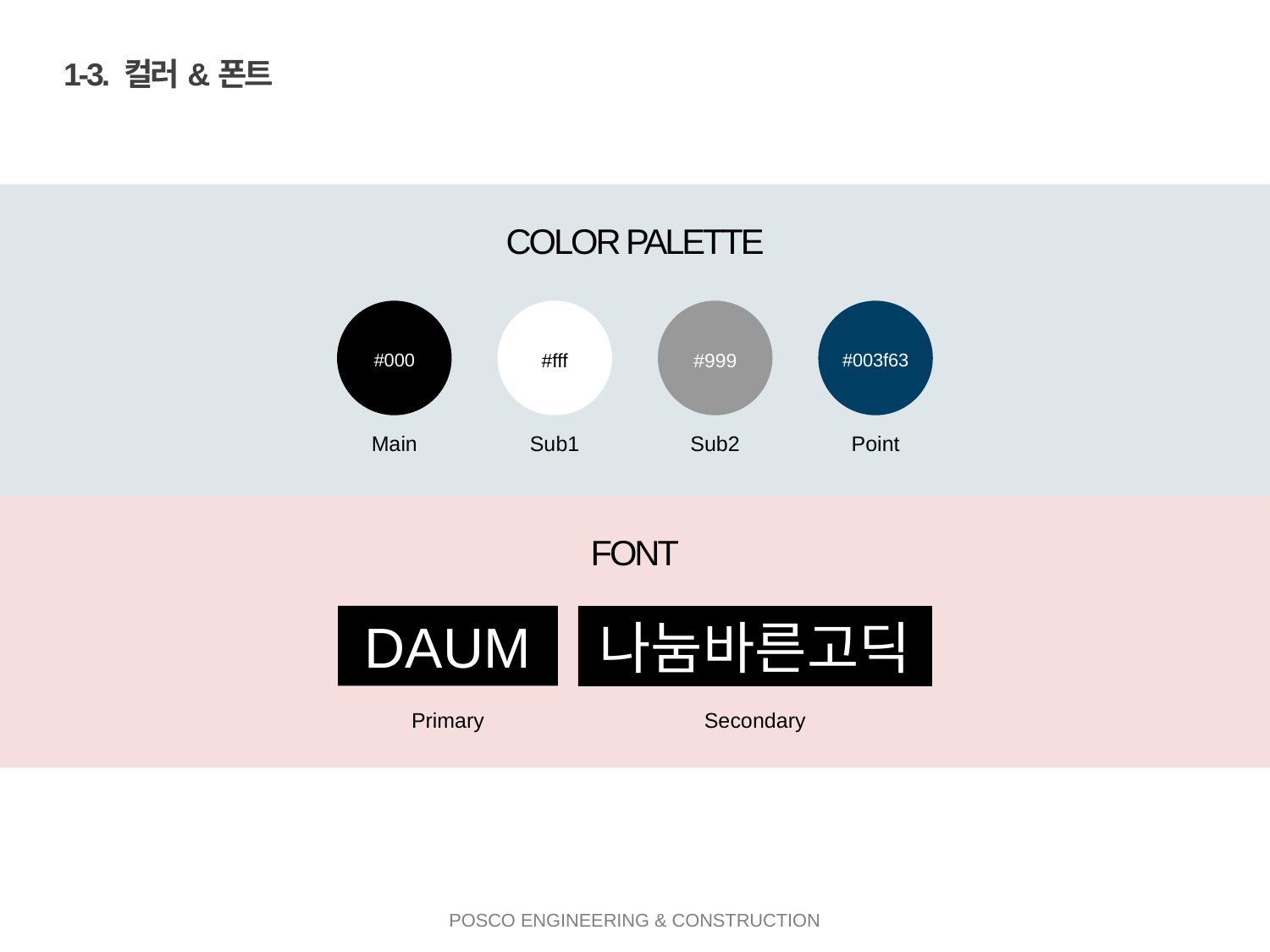

1-3. 컬러&폰트

COLOR PALETTE

#003f63
Point

#000
Main

#fff
Sub1

#999
Sub2

FONT
DAUM
나눔바른고딕
Primary
Secondary
POSCO ENGINEERING & CONSTRUCTION